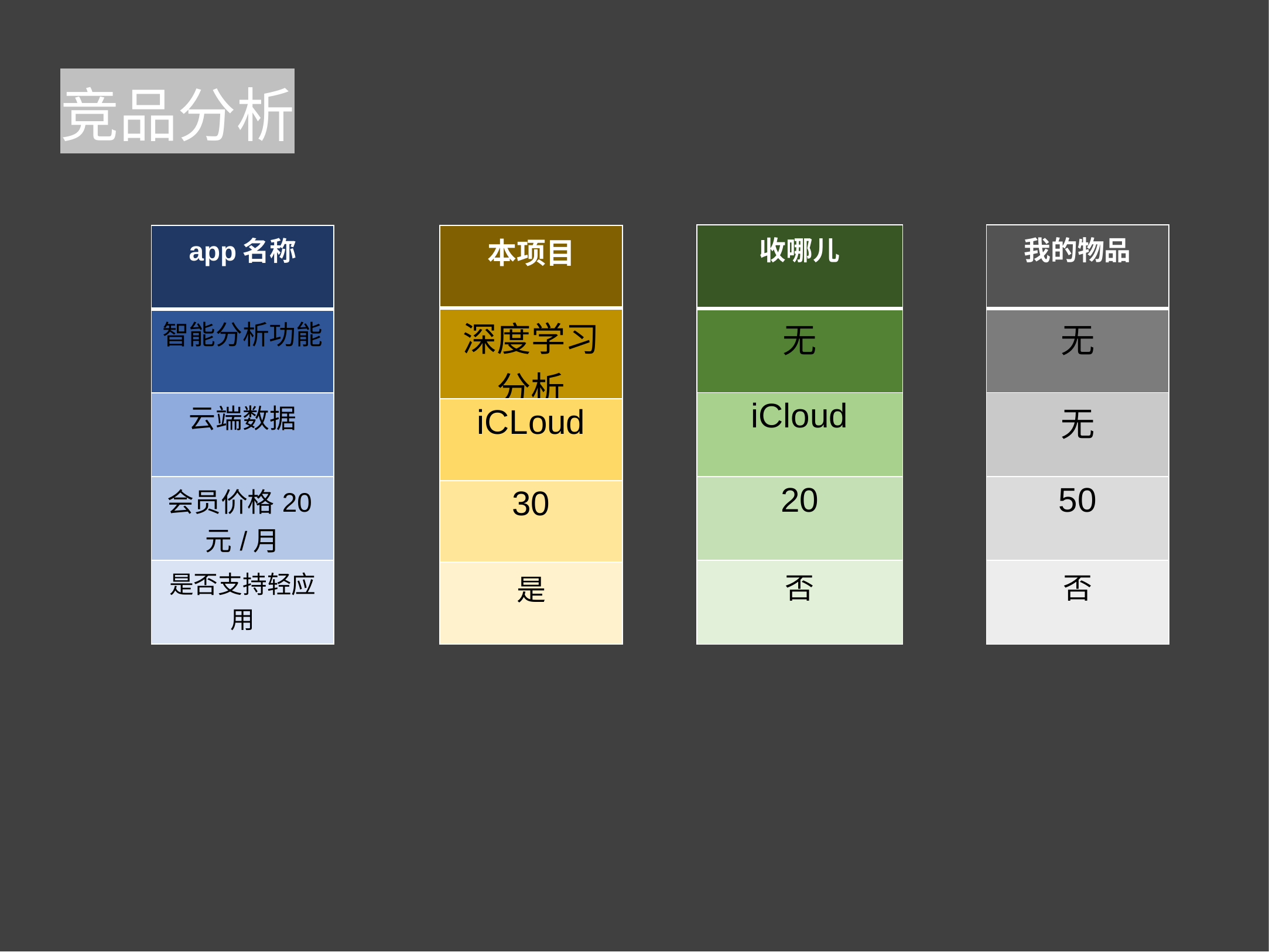

竞品分析
| 收哪儿 |
| --- |
| 无 |
| iCloud |
| 20 |
| 否 |
| 我的物品 |
| --- |
| 无 |
| 无 |
| 50 |
| 否 |
| 本项目 |
| --- |
| 深度学习分析 |
| iCLoud |
| 30 |
| 是 |
| app名称 |
| --- |
| 智能分析功能 |
| 云端数据 |
| 会员价格20元/月 |
| 是否支持轻应用 |